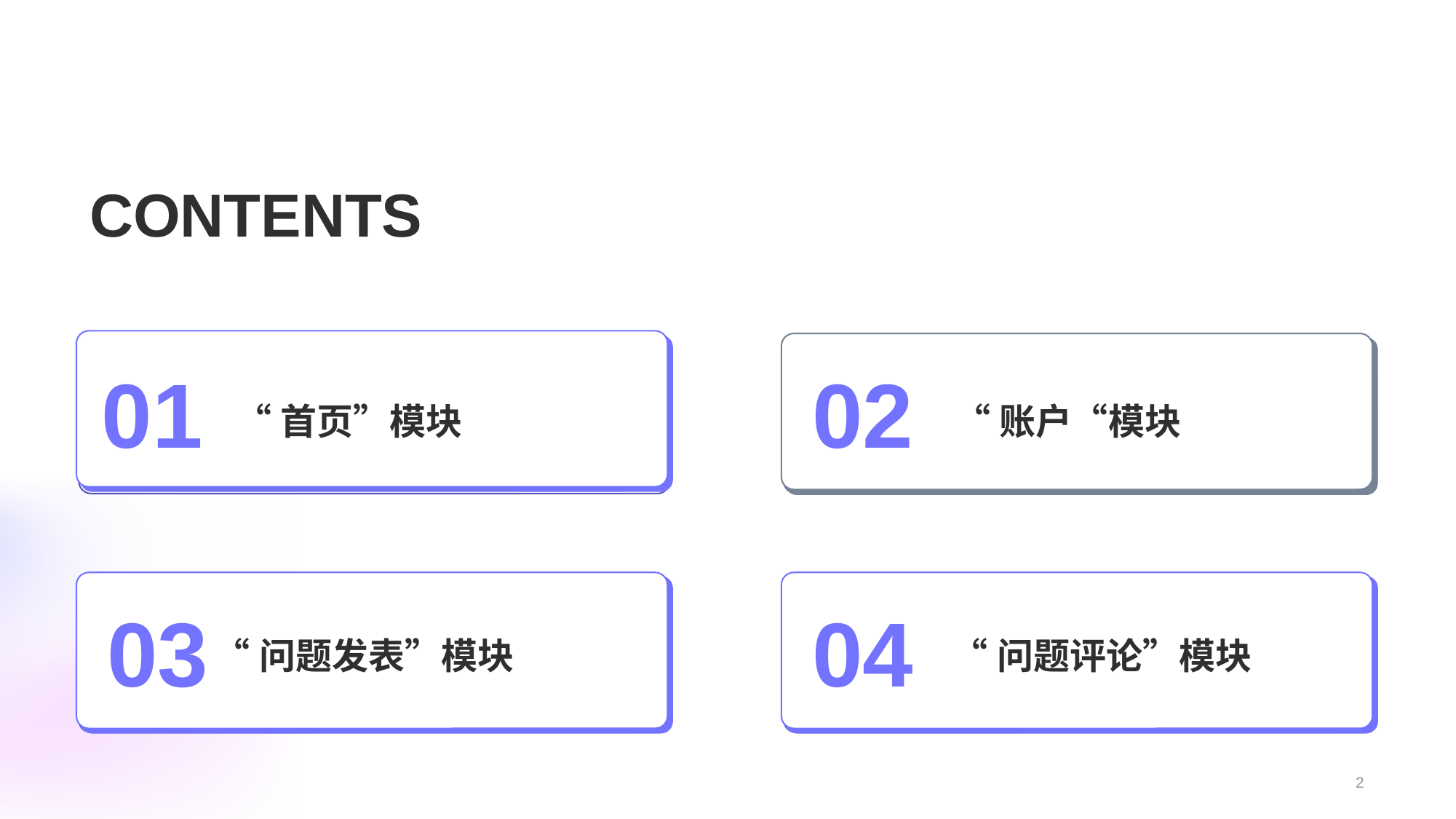

CONTENTS

01
“首页”模块

02
“账户“模块

03
“问题发表”模块

04
“问题评论”模块

2